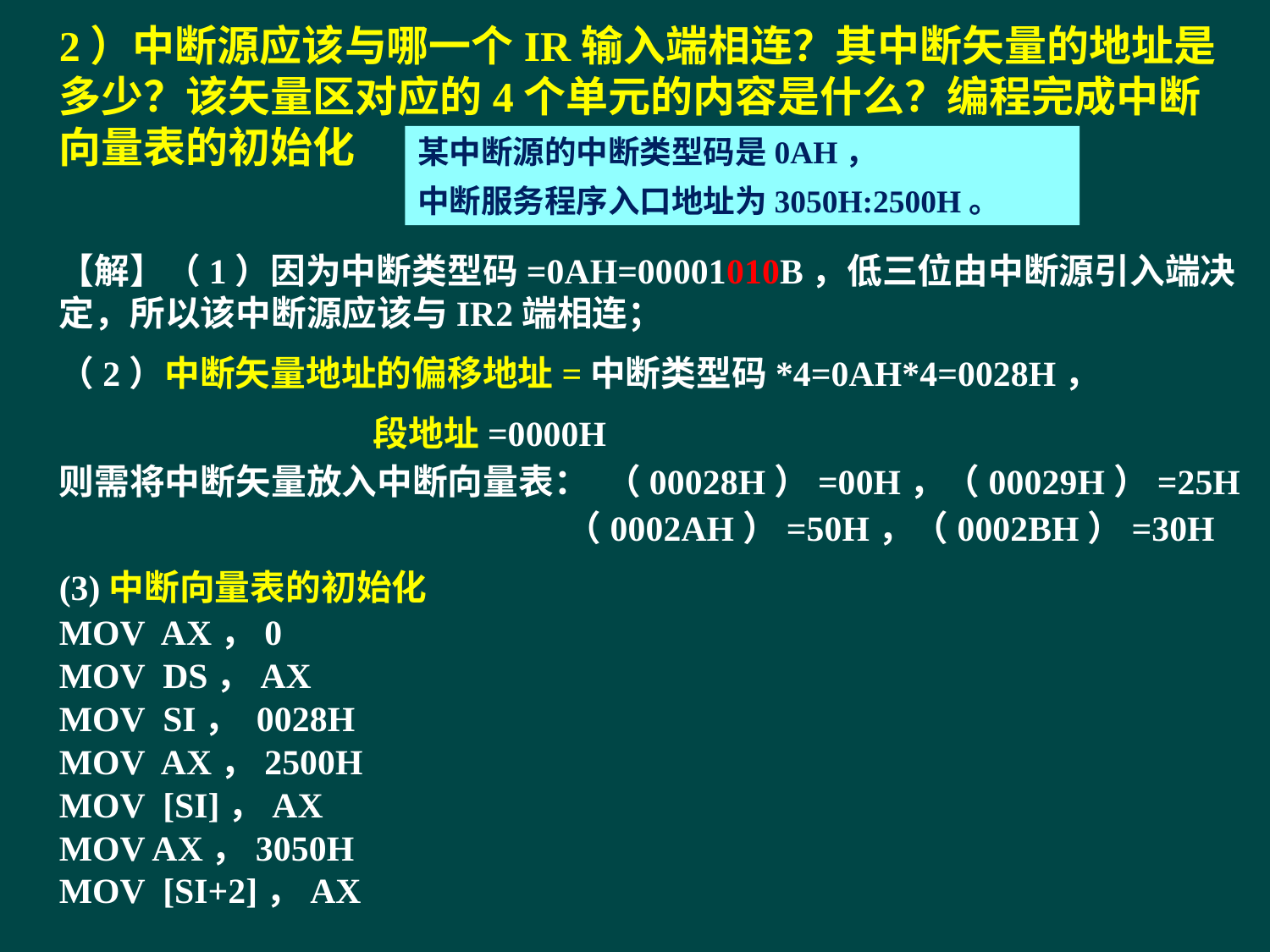

2）中断源应该与哪一个IR输入端相连？其中断矢量的地址是多少？该矢量区对应的4个单元的内容是什么？编程完成中断向量表的初始化

【解】（1）因为中断类型码=0AH=00001010B，低三位由中断源引入端决定，所以该中断源应该与IR2端相连；
（2）中断矢量地址的偏移地址=中断类型码*4=0AH*4=0028H，
                                      段地址=0000H
则需将中断矢量放入中断向量表：  （00028H）=00H，（00029H）=25H
                                                              （0002AH）=50H，（0002BH）=30H
(3)中断向量表的初始化
MOV  AX，0
MOV  DS，AX
MOV  SI， 0028H
MOV  AX，2500H
MOV  [SI]，AX
MOV AX，3050H
MOV  [SI+2]，AX

某中断源的中断类型码是0AH，
中断服务程序入口地址为3050H:2500H。